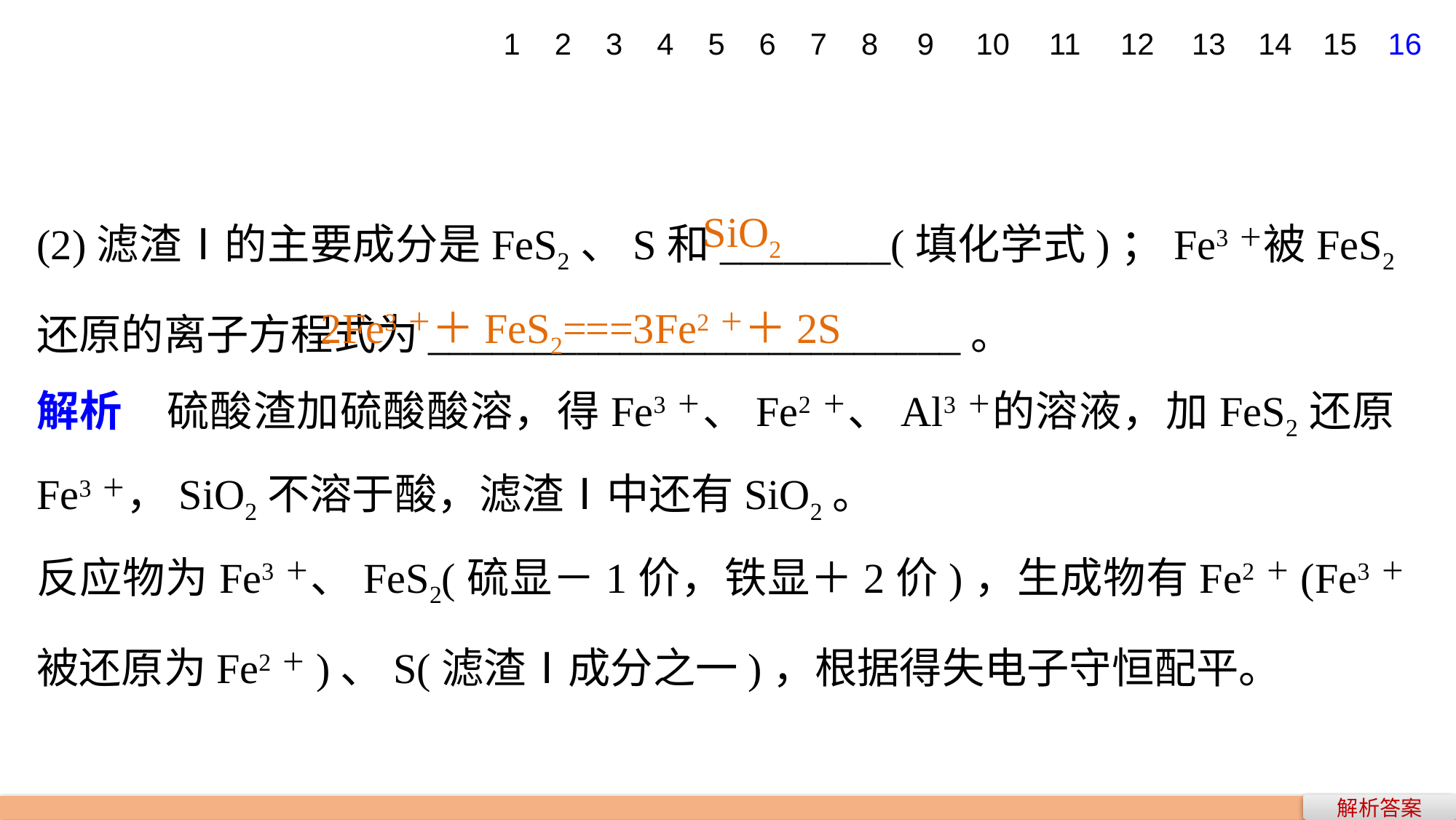

1
2
3
4
5
6
7
8
9
10
11
12
13
14
15
16
(2)滤渣Ⅰ的主要成分是FeS2、S和________(填化学式)；Fe3＋被FeS2还原的离子方程式为_________________________。
解析　硫酸渣加硫酸酸溶，得Fe3＋、Fe2＋、Al3＋的溶液，加FeS2还原Fe3＋，SiO2不溶于酸，滤渣Ⅰ中还有SiO2。
反应物为Fe3＋、FeS2(硫显－1价，铁显＋2价)，生成物有Fe2＋(Fe3＋被还原为Fe2＋)、S(滤渣Ⅰ成分之一)，根据得失电子守恒配平。
SiO2
2Fe3＋＋FeS2===3Fe2＋＋2S
解析答案